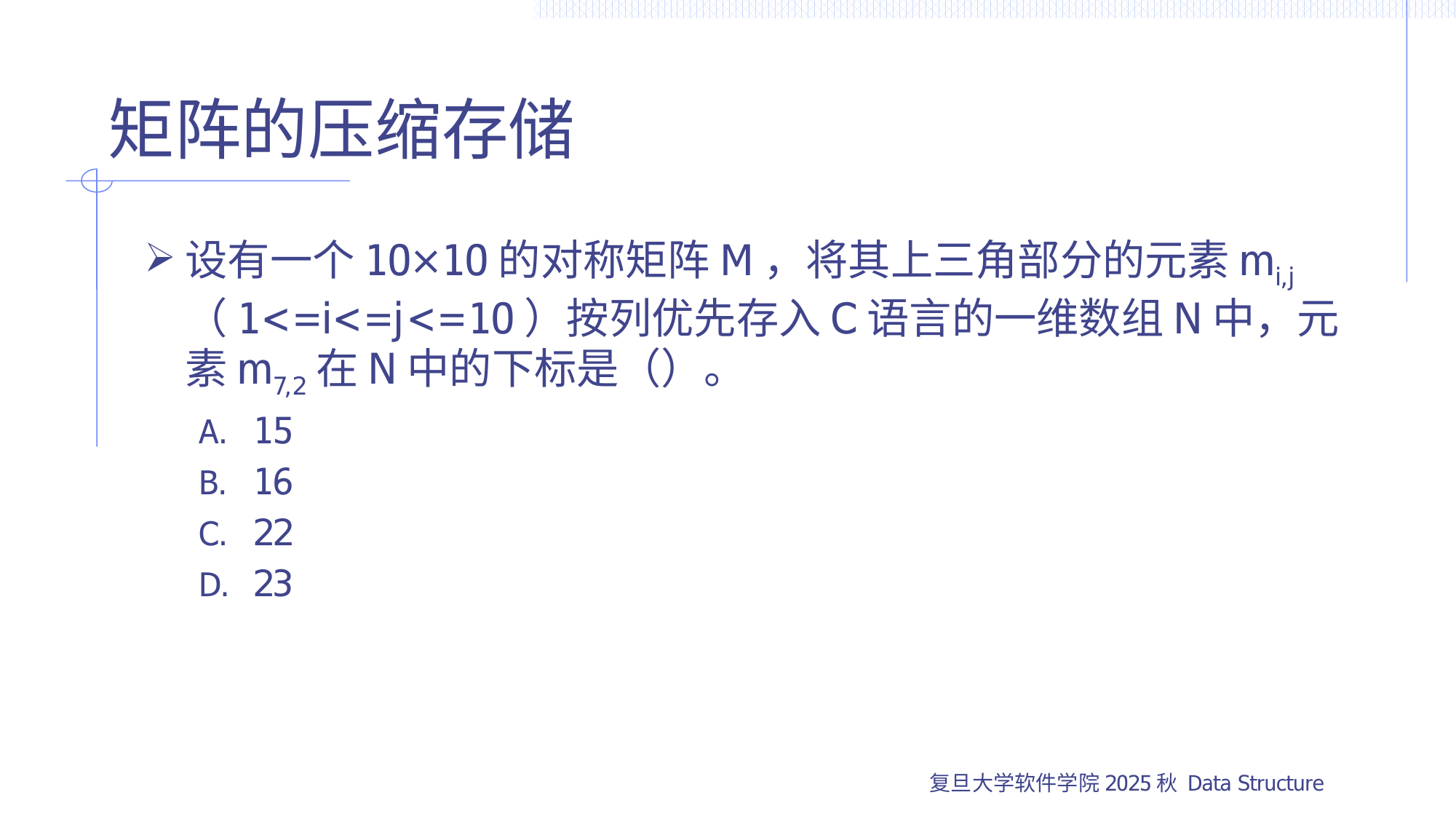

# 矩阵的压缩存储
设有一个10×10的对称矩阵M，将其上三角部分的元素mi,j（1<=i<=j<=10）按列优先存入C语言的一维数组N中，元素m7,2在N中的下标是（）。
15
16
22
23